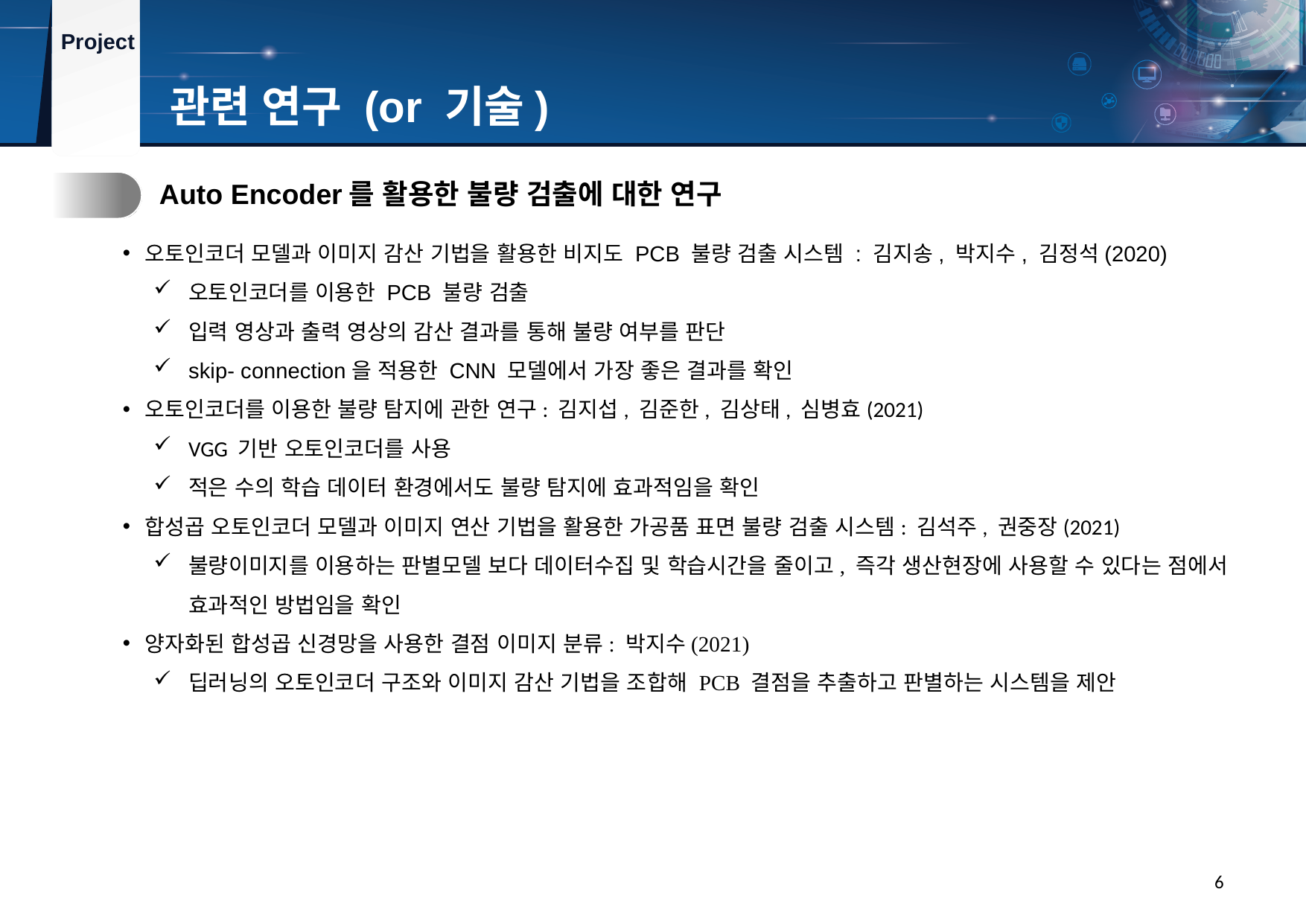

관련 연구 (or 기술)

1.
Auto Encoder를 활용한 불량 검출에 대한 연구
오토인코더 모델과 이미지 감산 기법을 활용한 비지도 PCB 불량 검출 시스템 : 김지송, 박지수, 김정석(2020)
오토인코더를 이용한 PCB 불량 검출
입력 영상과 출력 영상의 감산 결과를 통해 불량 여부를 판단
skip- connection을 적용한 CNN 모델에서 가장 좋은 결과를 확인
오토인코더를 이용한 불량 탐지에 관한 연구: 김지섭, 김준한, 김상태, 심병효(2021)
VGG 기반 오토인코더를 사용
적은 수의 학습 데이터 환경에서도 불량 탐지에 효과적임을 확인
합성곱 오토인코더 모델과 이미지 연산 기법을 활용한 가공품 표면 불량 검출 시스템: 김석주, 권중장(2021)
불량이미지를 이용하는 판별모델 보다 데이터수집 및 학습시간을 줄이고, 즉각 생산현장에 사용할 수 있다는 점에서 효과적인 방법임을 확인
양자화된 합성곱 신경망을 사용한 결점 이미지 분류: 박지수(2021)
딥러닝의 오토인코더 구조와 이미지 감산 기법을 조합해 PCB 결점을 추출하고 판별하는 시스템을 제안
6